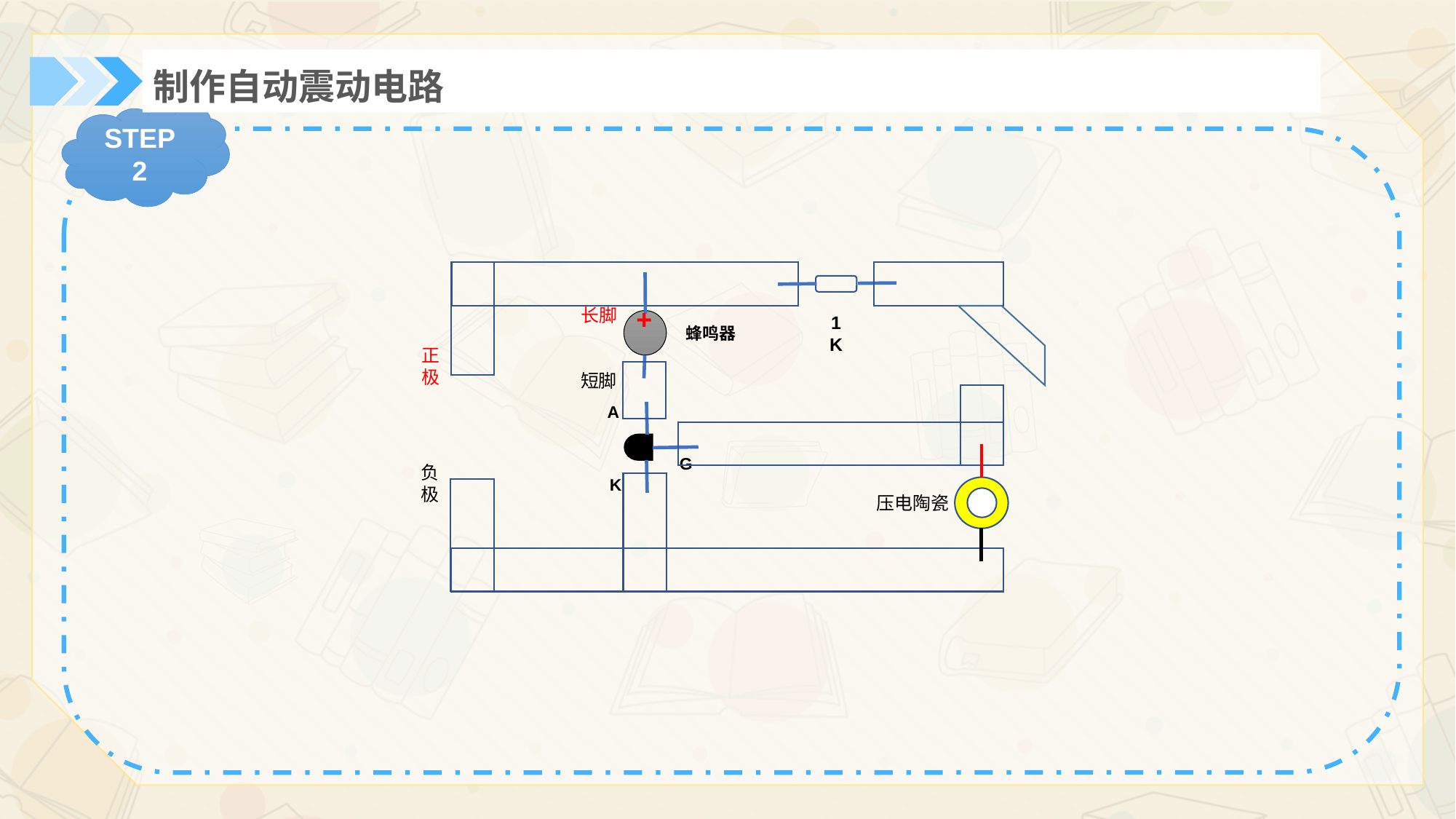

制作自动震动电路

STEP 2

+

长脚

1K
蜂鸣器
正极

短脚

A

G
负极
K

压电陶瓷